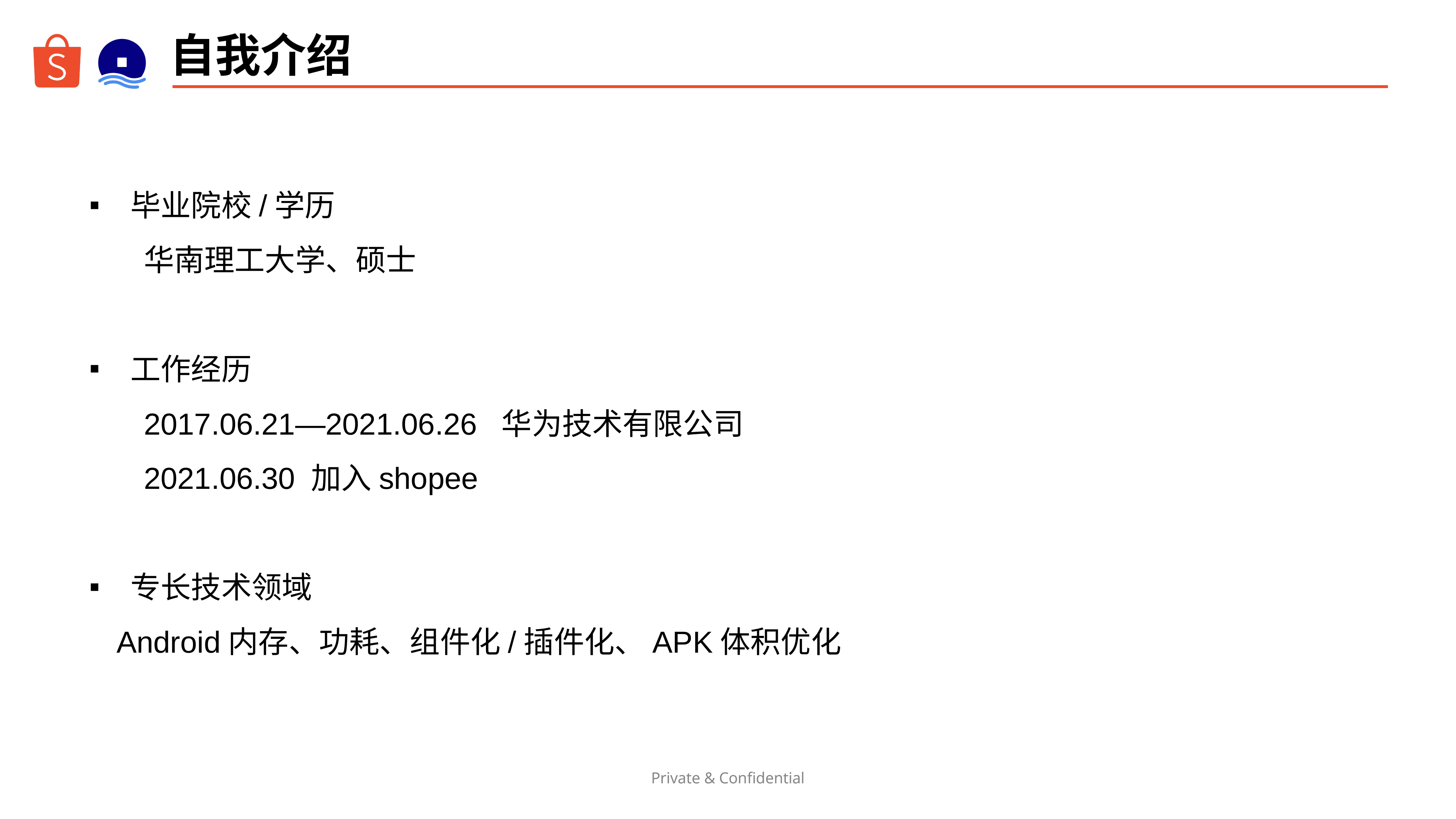

# 自我介绍

毕业院校/学历
华南理工大学、硕士

工作经历
2017.06.21—2021.06.26  华为技术有限公司
2021.06.30 加入shopee

专长技术领域
Android内存、功耗、组件化/插件化、APK体积优化

Private & Confidential